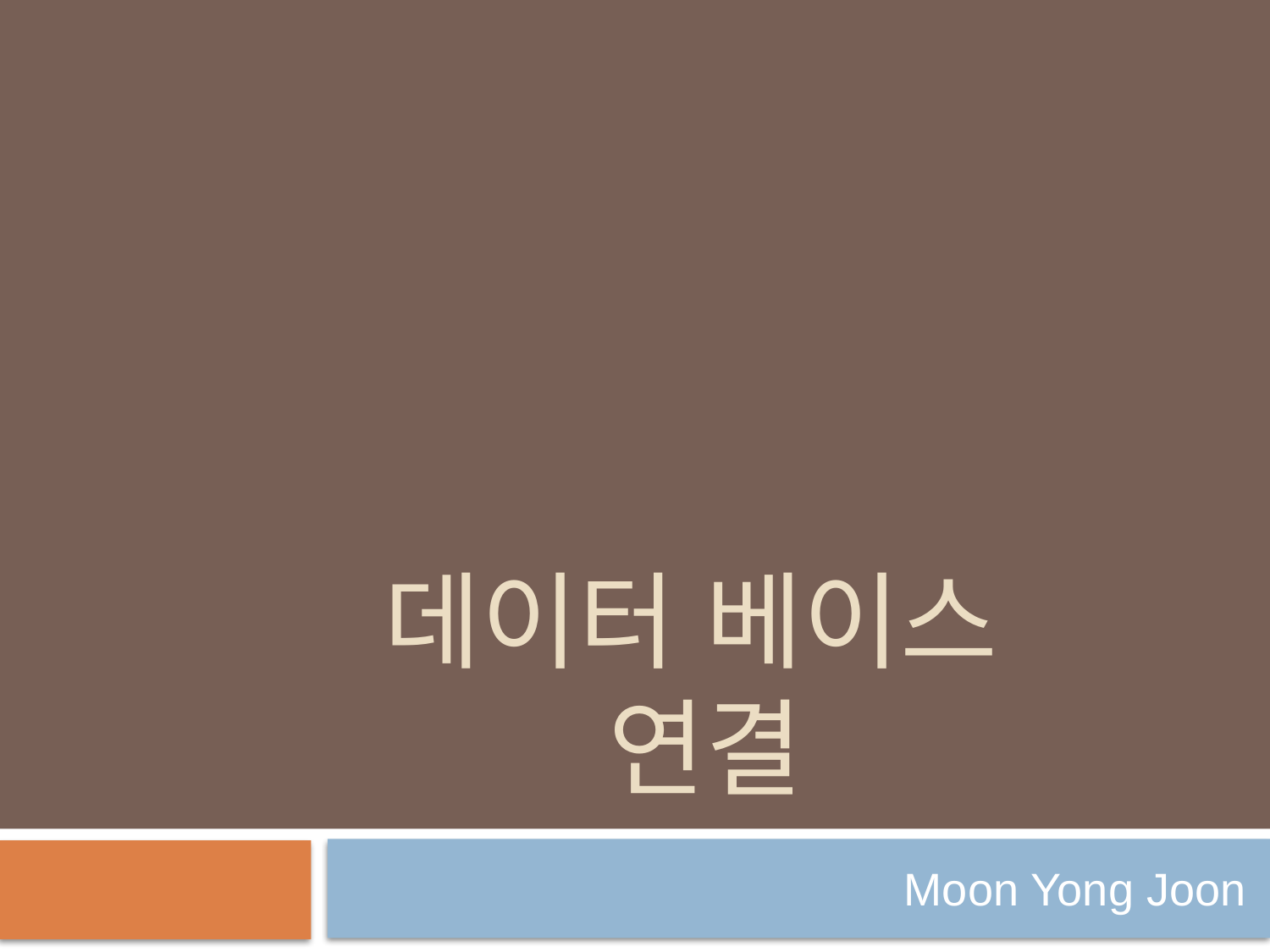

# 데이터 베이스 연결
Moon Yong Joon